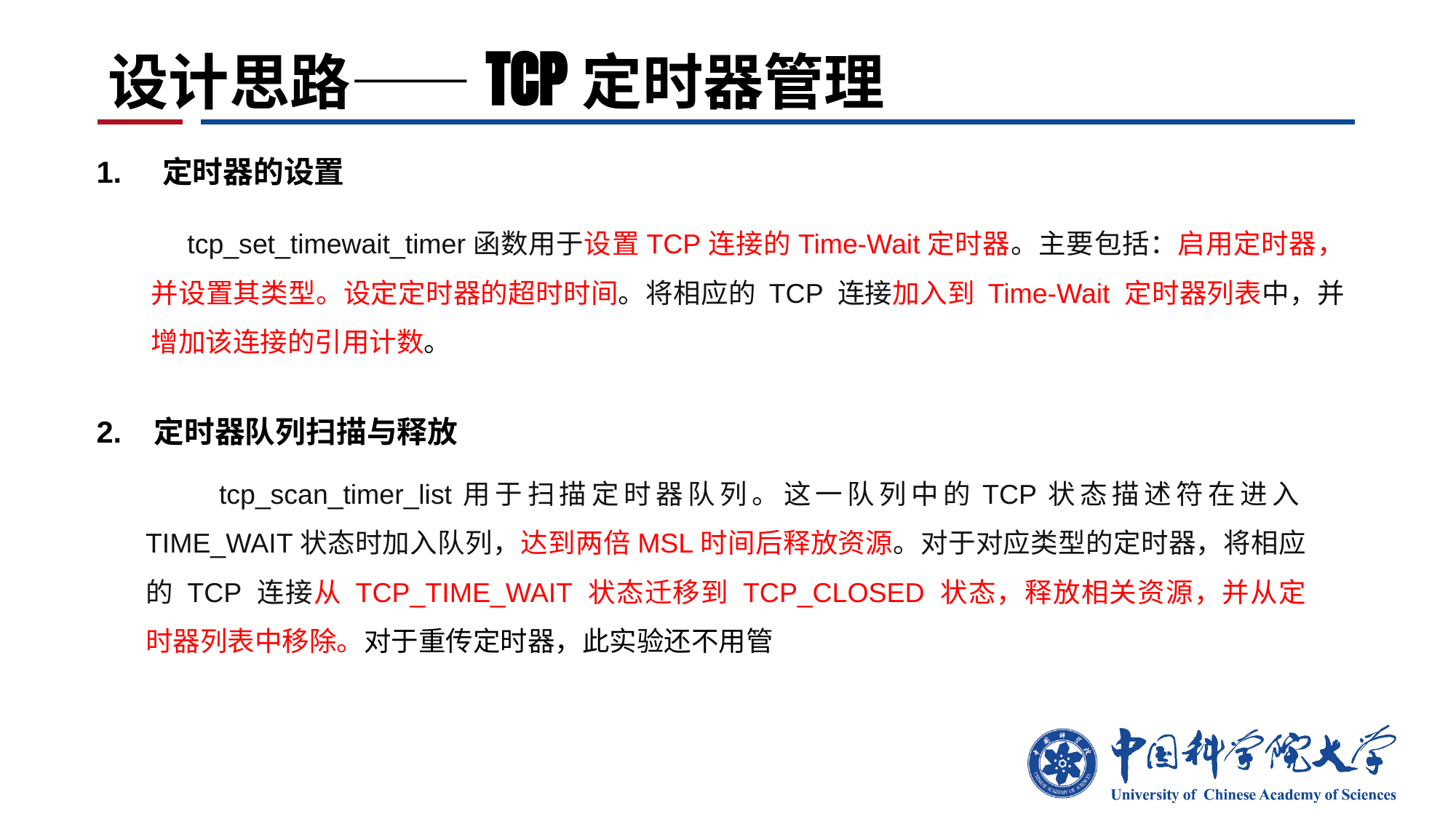

# 设计思路——TCP定时器管理
1.    定时器的设置
tcp_set_timewait_timer函数用于设置TCP连接的Time-Wait定时器。主要包括：启用定时器，并设置其类型。设定定时器的超时时间。将相应的 TCP 连接加入到 Time-Wait 定时器列表中，并增加该连接的引用计数。
2.   定时器队列扫描与释放
   tcp_scan_timer_list用于扫描定时器队列。这一队列中的TCP状态描述符在进入TIME_WAIT状态时加入队列，达到两倍MSL时间后释放资源。对于对应类型的定时器，将相应的 TCP 连接从 TCP_TIME_WAIT 状态迁移到 TCP_CLOSED 状态，释放相关资源，并从定时器列表中移除。对于重传定时器，此实验还不用管